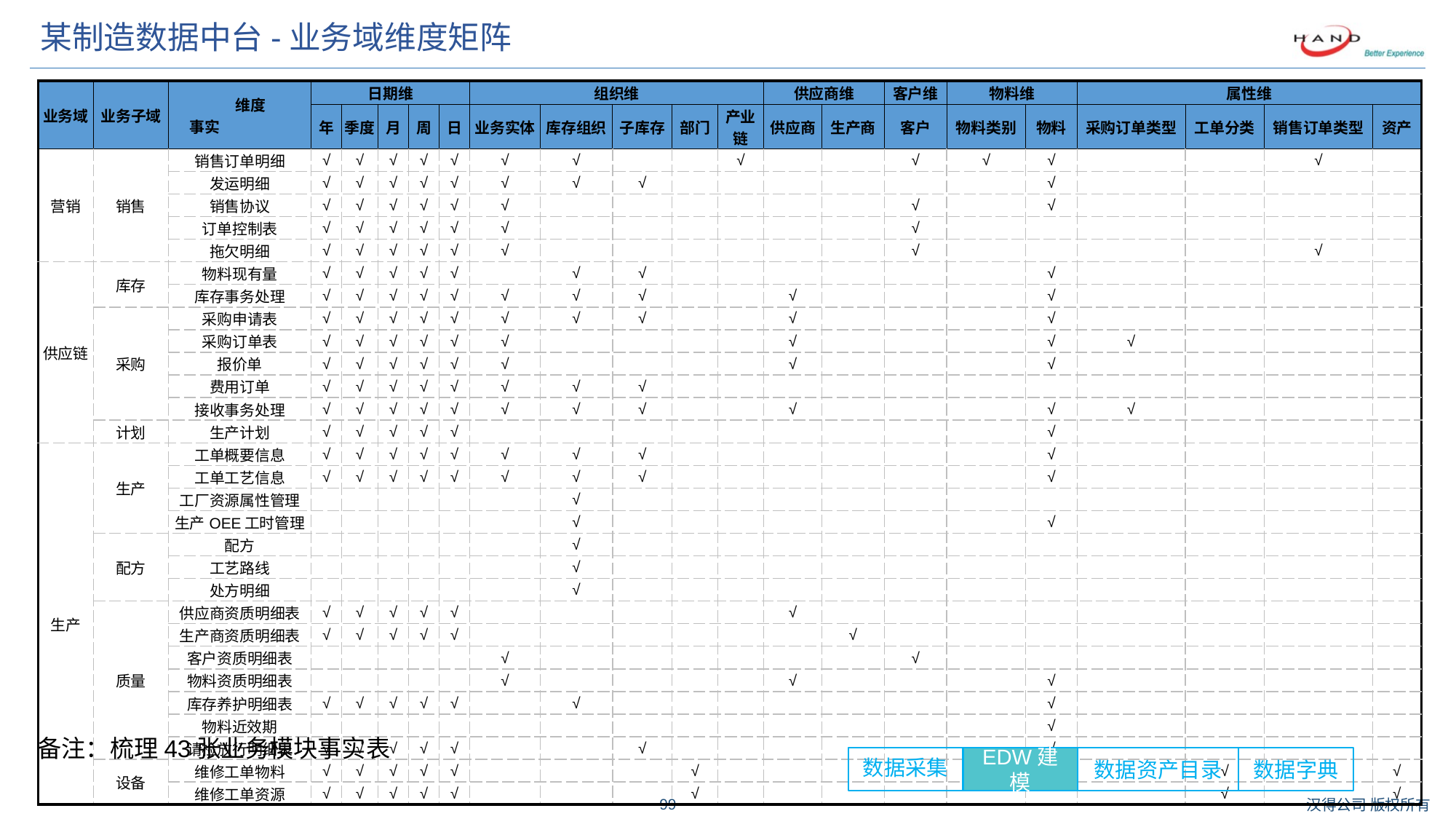

# 某制造数据中台-业务域维度矩阵
|  |  |  |  |  |  |  |  |  |  |  |  |  |  |  |  |  |  |  |  |  |  |  |
| --- | --- | --- | --- | --- | --- | --- | --- | --- | --- | --- | --- | --- | --- | --- | --- | --- | --- | --- | --- | --- | --- | --- |
| 业务域 | 业务子域 | 维度 事实 | 日期维 |  |  |  |  | 组织维 |  |  |  |  | 供应商维 |  | 客户维 | 物料维 |  | 属性维 |  |  |  |  |
|  |  |  | 年 | 季度 | 月 | 周 | 日 | 业务实体 | 库存组织 | 子库存 | 部门 | 产业链 | 供应商 | 生产商 | 客户 | 物料类别 | 物料 | 采购订单类型 | 工单分类 | 销售订单类型 | 资产 |  |
| 营销 | 销售 | 销售订单明细 | √ | √ | √ | √ | √ | √ | √ |  |  | √ |  |  | √ | √ | √ |  |  | √ |  |  |
|  |  | 发运明细 | √ | √ | √ | √ | √ | √ | √ | √ |  |  |  |  |  |  | √ |  |  |  |  |  |
|  |  | 销售协议 | √ | √ | √ | √ | √ | √ |  |  |  |  |  |  | √ |  | √ |  |  |  |  |  |
|  |  | 订单控制表 | √ | √ | √ | √ | √ | √ |  |  |  |  |  |  | √ |  |  |  |  |  |  |  |
|  |  | 拖欠明细 | √ | √ | √ | √ | √ | √ |  |  |  |  |  |  | √ |  |  |  |  | √ |  |  |
| 供应链 | 库存 | 物料现有量 | √ | √ | √ | √ | √ |  | √ | √ |  |  |  |  |  |  | √ |  |  |  |  |  |
|  |  | 库存事务处理 | √ | √ | √ | √ | √ | √ | √ | √ |  |  | √ |  |  |  | √ |  |  |  |  |  |
|  | 采购 | 采购申请表 | √ | √ | √ | √ | √ | √ | √ | √ |  |  | √ |  |  |  | √ |  |  |  |  |  |
|  |  | 采购订单表 | √ | √ | √ | √ | √ | √ |  |  |  |  | √ |  |  |  | √ | √ |  |  |  |  |
|  |  | 报价单 | √ | √ | √ | √ | √ | √ |  |  |  |  | √ |  |  |  | √ |  |  |  |  |  |
|  |  | 费用订单 | √ | √ | √ | √ | √ | √ | √ | √ |  |  |  |  |  |  |  |  |  |  |  |  |
|  |  | 接收事务处理 | √ | √ | √ | √ | √ | √ | √ | √ |  |  | √ |  |  |  | √ | √ |  |  |  |  |
|  | 计划 | 生产计划 | √ | √ | √ | √ | √ |  |  |  |  |  |  |  |  |  | √ |  |  |  |  |  |
| 生产 | 生产 | 工单概要信息 | √ | √ | √ | √ | √ | √ | √ | √ |  |  |  |  |  |  | √ |  |  |  |  |  |
|  |  | 工单工艺信息 | √ | √ | √ | √ | √ | √ | √ | √ |  |  |  |  |  |  | √ |  |  |  |  |  |
|  |  | 工厂资源属性管理 |  |  |  |  |  |  | √ |  |  |  |  |  |  |  |  |  |  |  |  |  |
|  |  | 生产OEE工时管理 |  |  |  |  |  |  | √ |  |  |  |  |  |  |  | √ |  |  |  |  |  |
|  | 配方 | 配方 |  |  |  |  |  |  | √ |  |  |  |  |  |  |  |  |  |  |  |  |  |
|  |  | 工艺路线 |  |  |  |  |  |  | √ |  |  |  |  |  |  |  |  |  |  |  |  |  |
|  |  | 处方明细 |  |  |  |  |  |  | √ |  |  |  |  |  |  |  |  |  |  |  |  |  |
|  | 质量 | 供应商资质明细表 | √ | √ | √ | √ | √ |  |  |  |  |  | √ |  |  |  |  |  |  |  |  |  |
|  |  | 生产商资质明细表 | √ | √ | √ | √ | √ |  |  |  |  |  |  | √ |  |  |  |  |  |  |  |  |
|  |  | 客户资质明细表 |  |  |  |  |  | √ |  |  |  |  |  |  | √ |  |  |  |  |  |  |  |
|  |  | 物料资质明细表 |  |  |  |  |  | √ |  |  |  |  | √ |  |  |  | √ |  |  |  |  |  |
|  |  | 库存养护明细表 | √ | √ | √ | √ | √ |  | √ |  |  |  |  |  |  |  | √ |  |  |  |  |  |
|  |  | 物料近效期 |  |  |  |  |  |  |  |  |  |  |  |  |  |  | √ |  |  |  |  |  |
|  |  | 请检放行明细表 | √ | √ | √ | √ | √ |  |  | √ |  |  |  |  |  |  | √ |  |  |  |  |  |
|  | 设备 | 维修工单物料 | √ | √ | √ | √ | √ |  |  |  | √ |  |  |  |  |  |  |  | √ |  | √ |  |
|  |  | 维修工单资源 | √ | √ | √ | √ | √ |  |  |  | √ |  |  |  |  |  |  |  | √ |  | √ |  |
|  |  |  |  |  |  |  |  |  |  |  |  |  |  |  |  |  |  |  |  |  |  |  |
备注：梳理43张业务模块事实表
数据采集
EDW建模
数据资产目录
数据字典